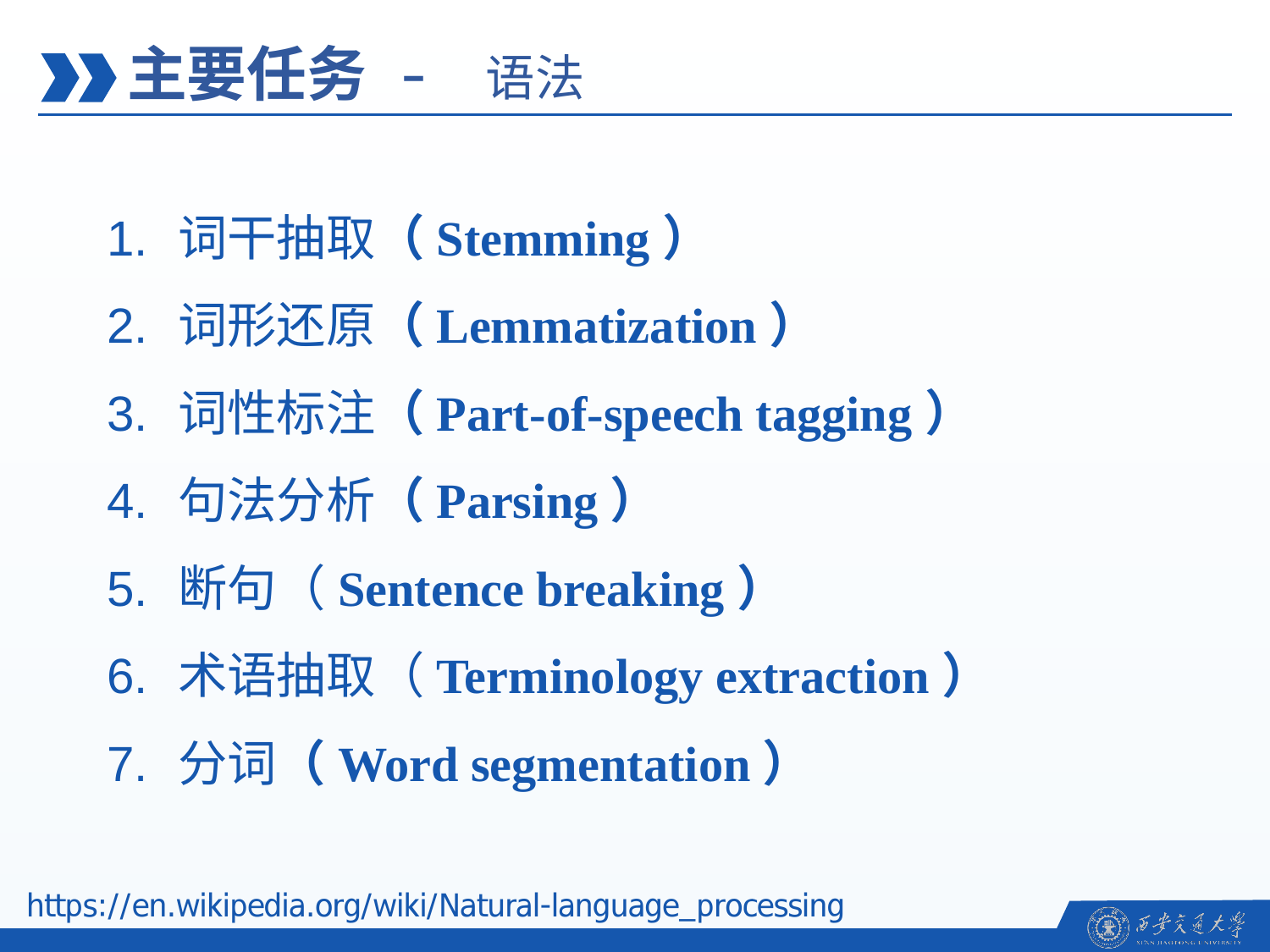

主要任务 - 语法
词干抽取（Stemming）
词形还原（Lemmatization）
词性标注（Part-of-speech tagging）
句法分析（Parsing）
断句（Sentence breaking）
术语抽取（Terminology extraction）
分词（Word segmentation）

https://en.wikipedia.org/wiki/Natural-language_processing